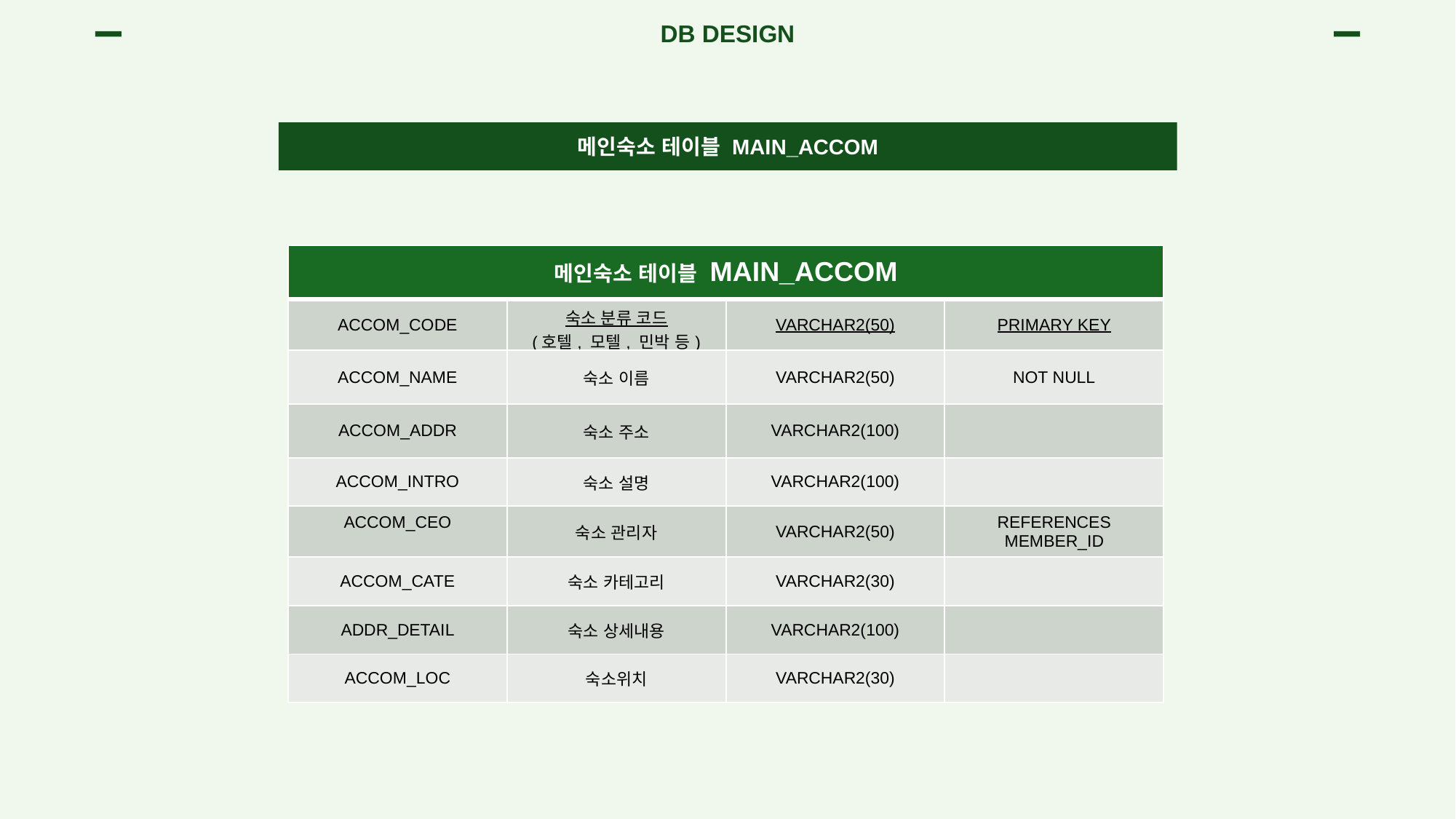

DB DESIGN

메인숙소 테이블 MAIN_ACCOM
| 메인숙소 테이블 MAIN\_ACCOM |  |  |  |
| --- | --- | --- | --- |
| ACCOM\_CODE | 숙소 분류 코드 (호텔, 모텔, 민박 등) | VARCHAR2(50) | PRIMARY KEY |
| ACCOM\_NAME | 숙소 이름 | VARCHAR2(50) | NOT NULL |
| ACCOM\_ADDR | 숙소 주소 | VARCHAR2(100) |  |
| ACCOM\_INTRO | 숙소 설명 | VARCHAR2(100) |  |
| ACCOM\_CEO | 숙소 관리자 | VARCHAR2(50) | REFERENCES MEMBER\_ID |
| ACCOM\_CATE | 숙소 카테고리 | VARCHAR2(30) |  |
| ADDR\_DETAIL | 숙소 상세내용 | VARCHAR2(100) |  |
| ACCOM\_LOC | 숙소위치 | VARCHAR2(30) |  |